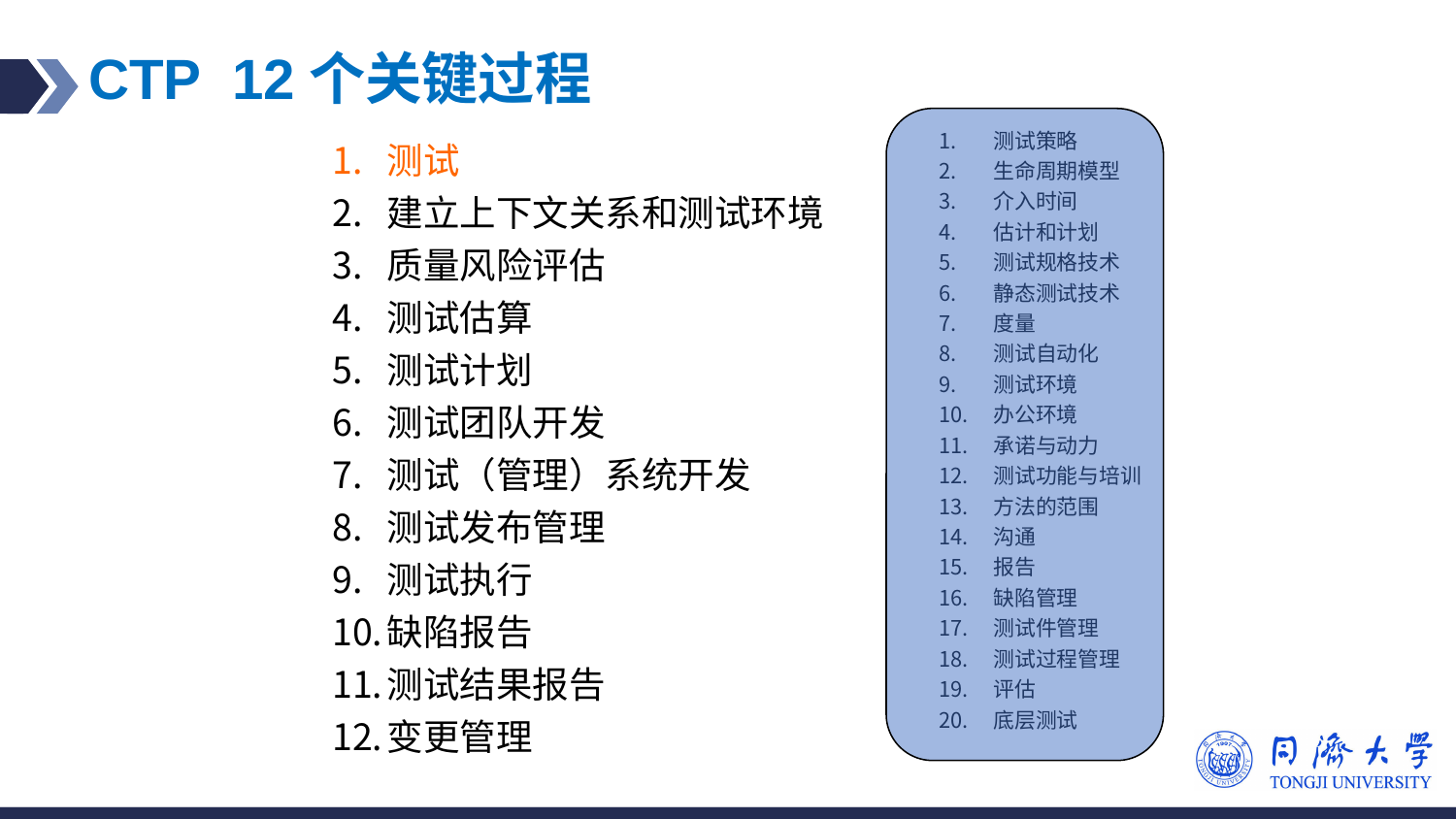

# CTP  12个关键过程

测试策略
生命周期模型
介入时间
估计和计划
测试规格技术
静态测试技术
度量
测试自动化
测试环境
办公环境
承诺与动力
测试功能与培训
方法的范围
沟通
报告
缺陷管理
测试件管理
测试过程管理
评估
底层测试

测试
建立上下文关系和测试环境
质量风险评估
测试估算
测试计划
测试团队开发
测试（管理）系统开发
测试发布管理
测试执行
缺陷报告
测试结果报告
变更管理